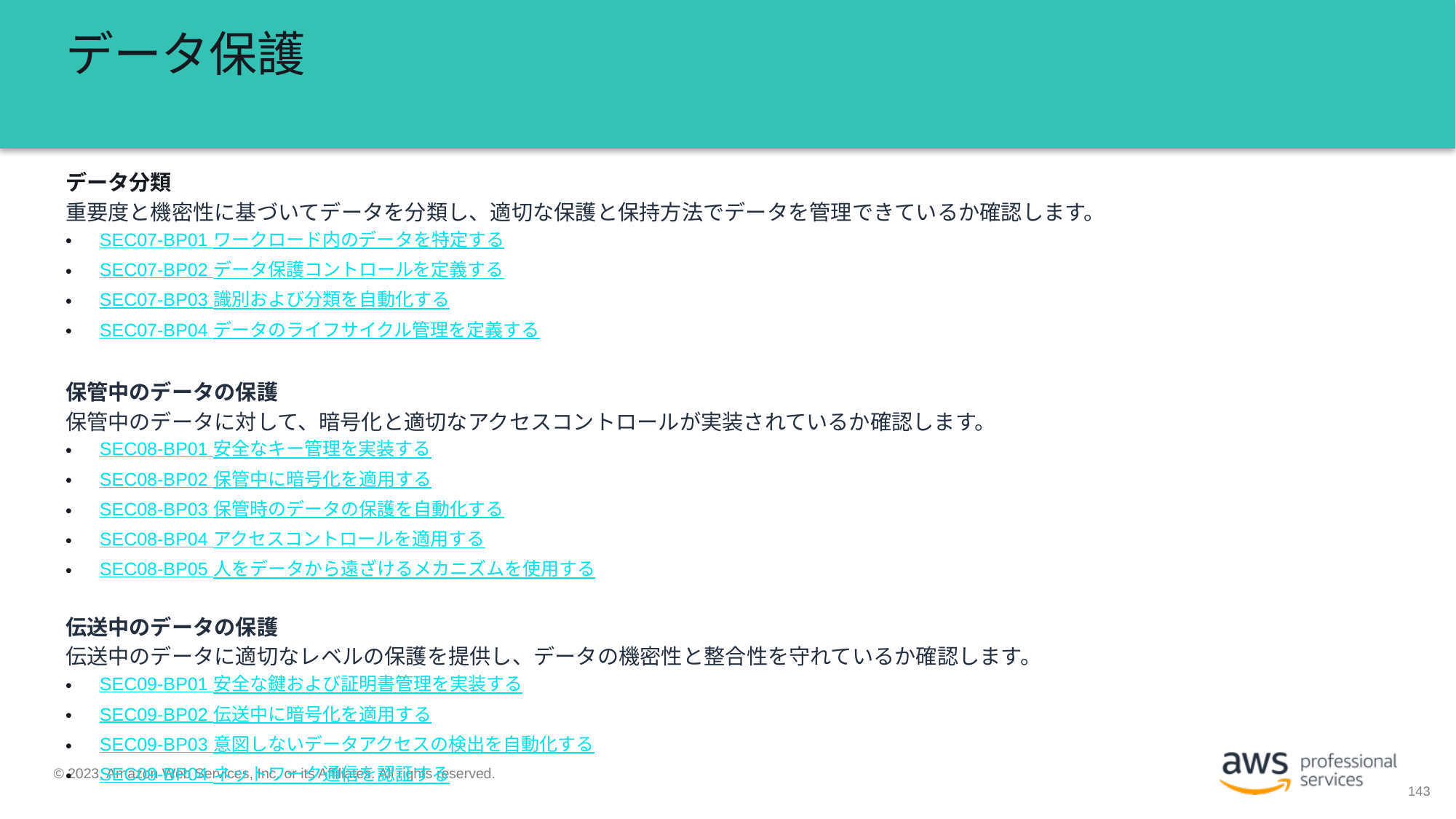

# データ保護
データ分類
重要度と機密性に基づいてデータを分類し、適切な保護と保持方法でデータを管理できているか確認します。
SEC07-BP01 ワークロード内のデータを特定する
SEC07-BP02 データ保護コントロールを定義する
SEC07-BP03 識別および分類を自動化する
SEC07-BP04 データのライフサイクル管理を定義する

保管中のデータの保護
保管中のデータに対して、暗号化と適切なアクセスコントロールが実装されているか確認します。
SEC08-BP01 安全なキー管理を実装する
SEC08-BP02 保管中に暗号化を適用する
SEC08-BP03 保管時のデータの保護を自動化する
SEC08-BP04 アクセスコントロールを適用する
SEC08-BP05 人をデータから遠ざけるメカニズムを使用する

伝送中のデータの保護
伝送中のデータに適切なレベルの保護を提供し、データの機密性と整合性を守れているか確認します。
SEC09-BP01 安全な鍵および証明書管理を実装する
SEC09-BP02 伝送中に暗号化を適用する
SEC09-BP03 意図しないデータアクセスの検出を自動化する
SEC09-BP04 ネットワーク通信を認証する